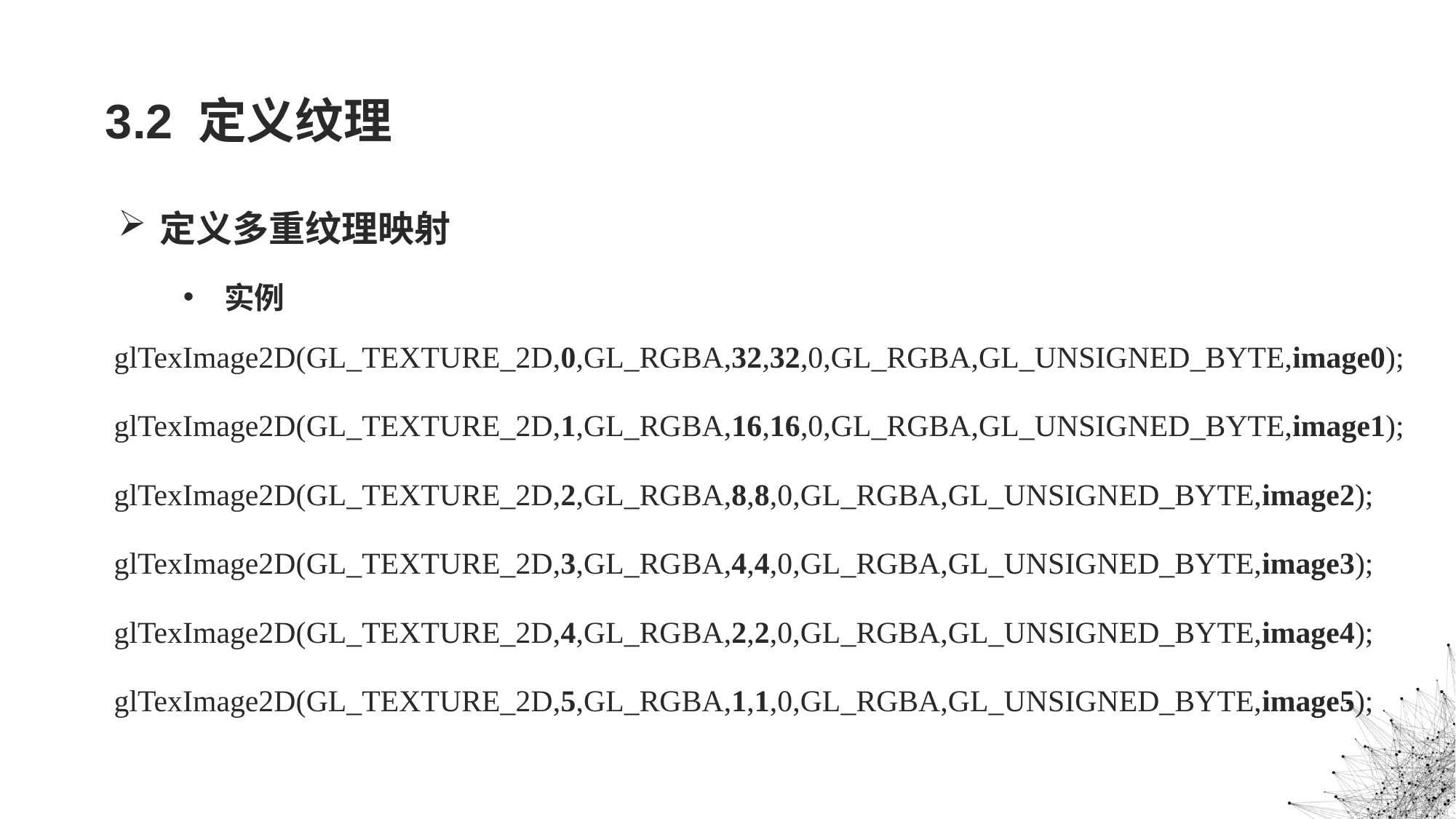

# 3.2 定义纹理
定义多重纹理映射
实例

glTexImage2D(GL_TEXTURE_2D,0,GL_RGBA,32,32,0,GL_RGBA,GL_UNSIGNED_BYTE,image0);
glTexImage2D(GL_TEXTURE_2D,1,GL_RGBA,16,16,0,GL_RGBA,GL_UNSIGNED_BYTE,image1);
glTexImage2D(GL_TEXTURE_2D,2,GL_RGBA,8,8,0,GL_RGBA,GL_UNSIGNED_BYTE,image2);
glTexImage2D(GL_TEXTURE_2D,3,GL_RGBA,4,4,0,GL_RGBA,GL_UNSIGNED_BYTE,image3);
glTexImage2D(GL_TEXTURE_2D,4,GL_RGBA,2,2,0,GL_RGBA,GL_UNSIGNED_BYTE,image4);
glTexImage2D(GL_TEXTURE_2D,5,GL_RGBA,1,1,0,GL_RGBA,GL_UNSIGNED_BYTE,image5);